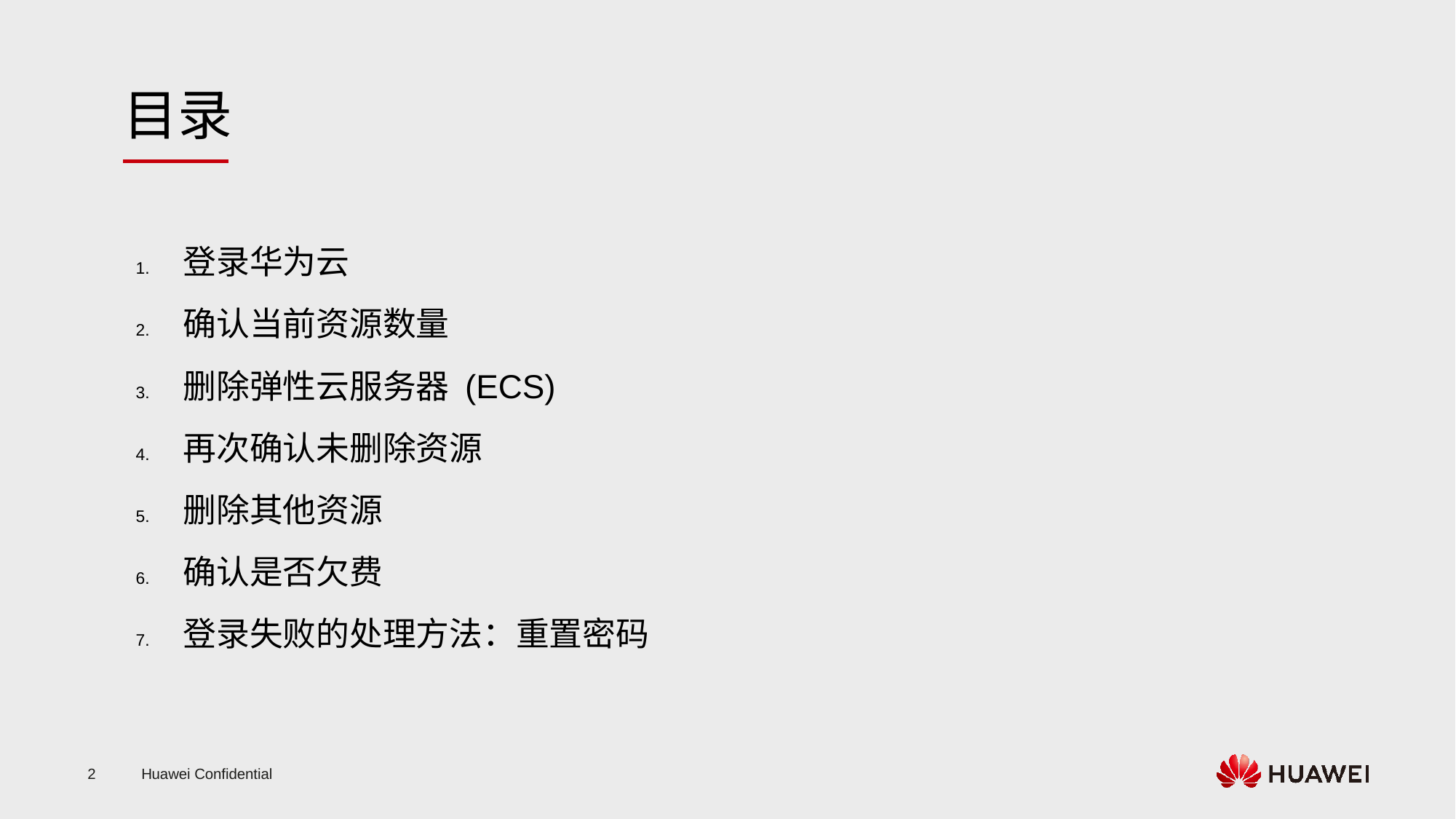

登录华为云
确认当前资源数量
删除弹性云服务器 (ECS)
再次确认未删除资源
删除其他资源
确认是否欠费
登录失败的处理方法：重置密码